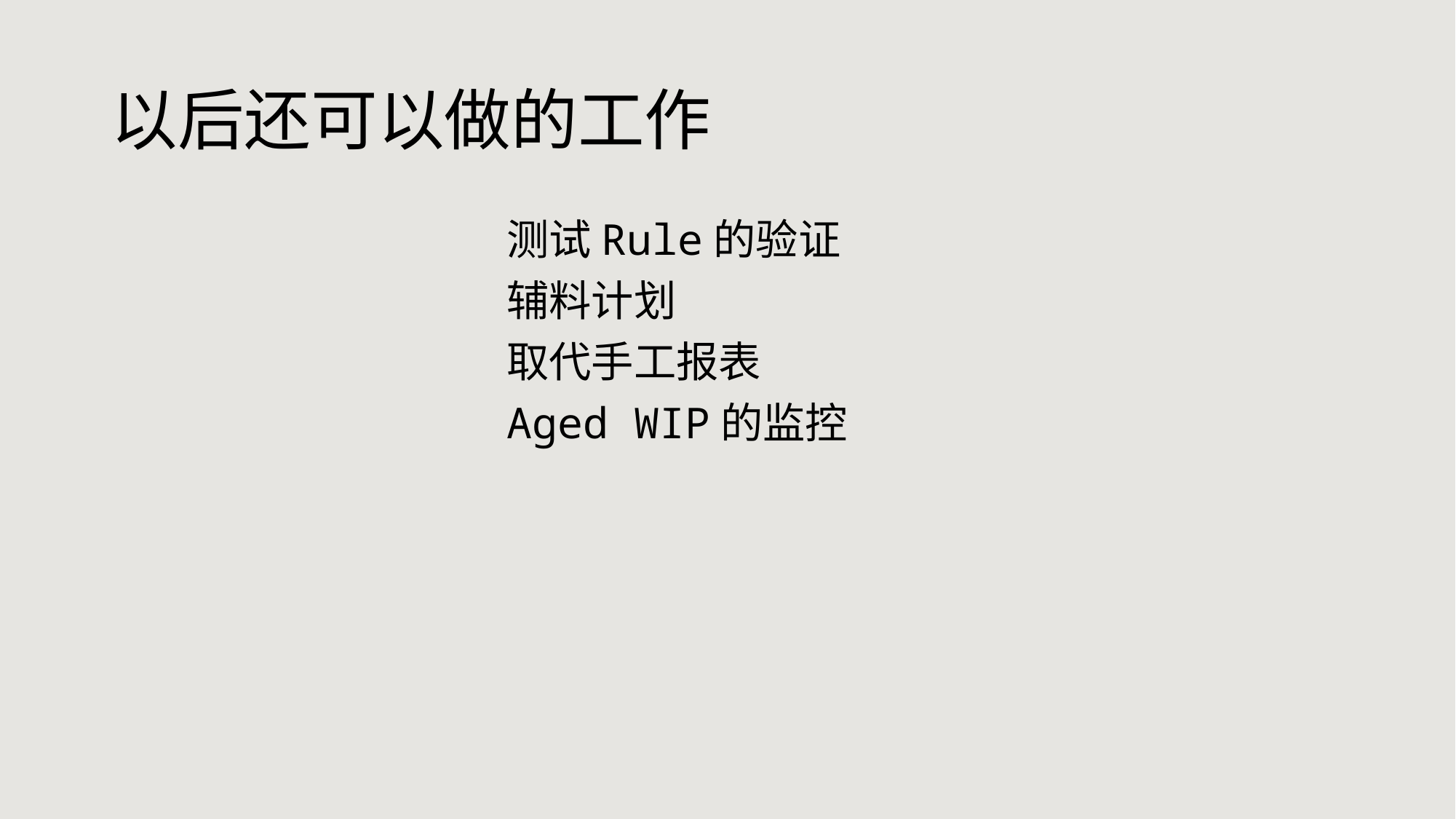

# 以后还可以做的工作
测试Rule的验证
辅料计划
取代手工报表
Aged WIP的监控